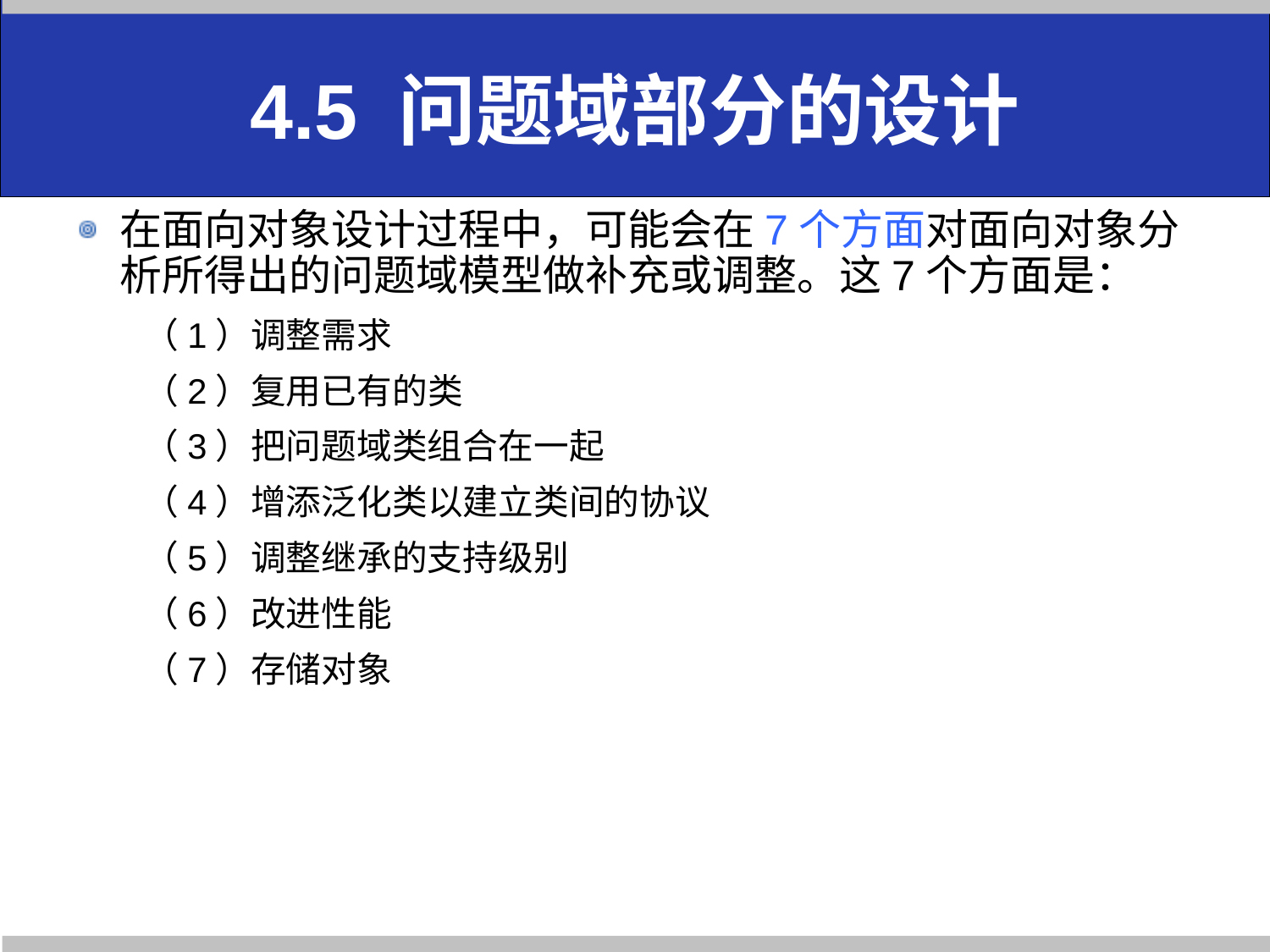

# 4.5 问题域部分的设计
在面向对象设计过程中，可能会在7个方面对面向对象分析所得出的问题域模型做补充或调整。这7个方面是：
（1）调整需求
（2）复用已有的类
（3）把问题域类组合在一起
（4）增添泛化类以建立类间的协议
（5）调整继承的支持级别
（6）改进性能
（7）存储对象

586